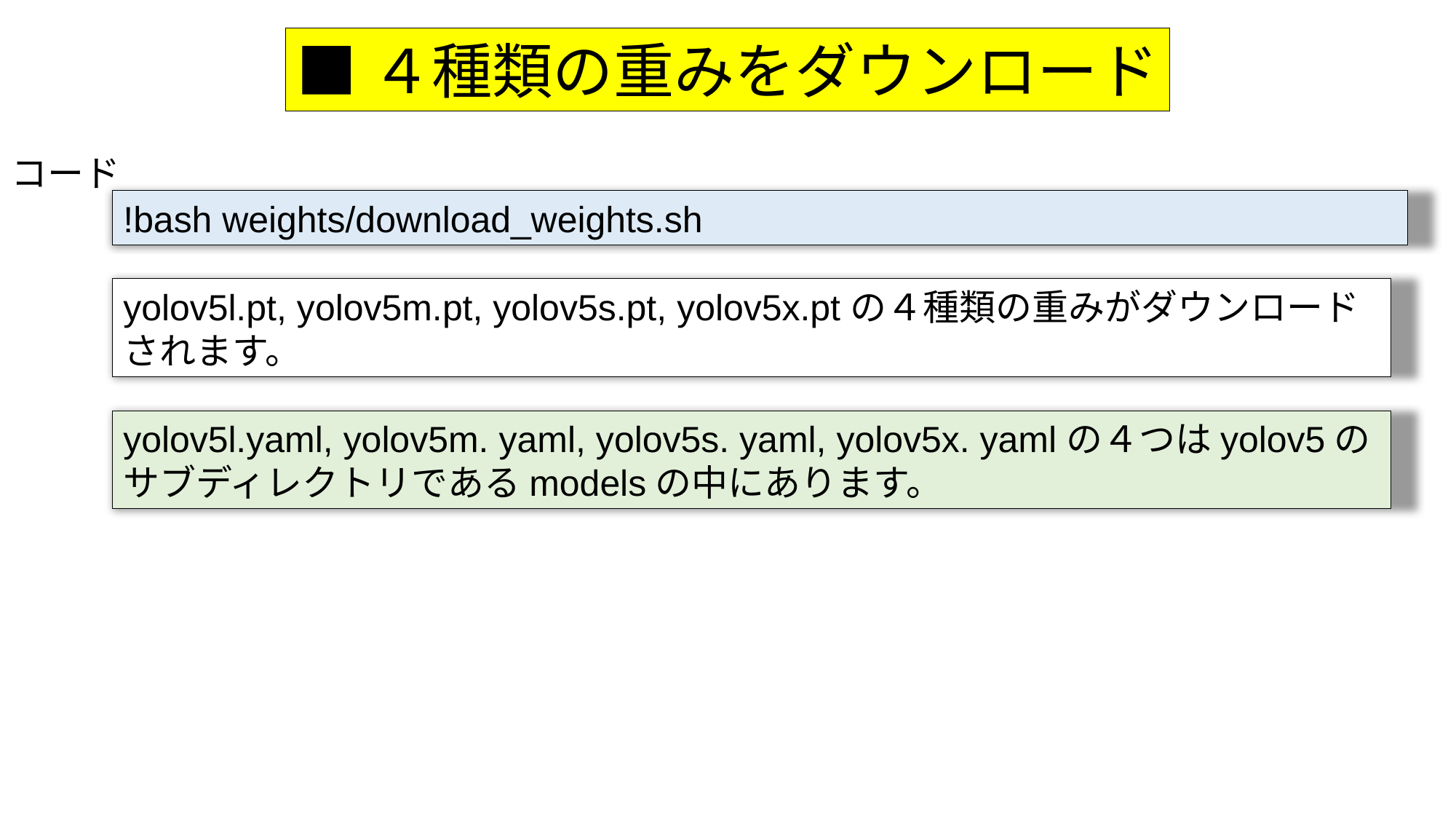

■４種類の重みをダウンロード
コード
!bash weights/download_weights.sh
yolov5l.pt, yolov5m.pt, yolov5s.pt, yolov5x.ptの４種類の重みがダウンロードされます。
yolov5l.yaml, yolov5m. yaml, yolov5s. yaml, yolov5x. yamlの４つはyolov5のサブディレクトリであるmodelsの中にあります。